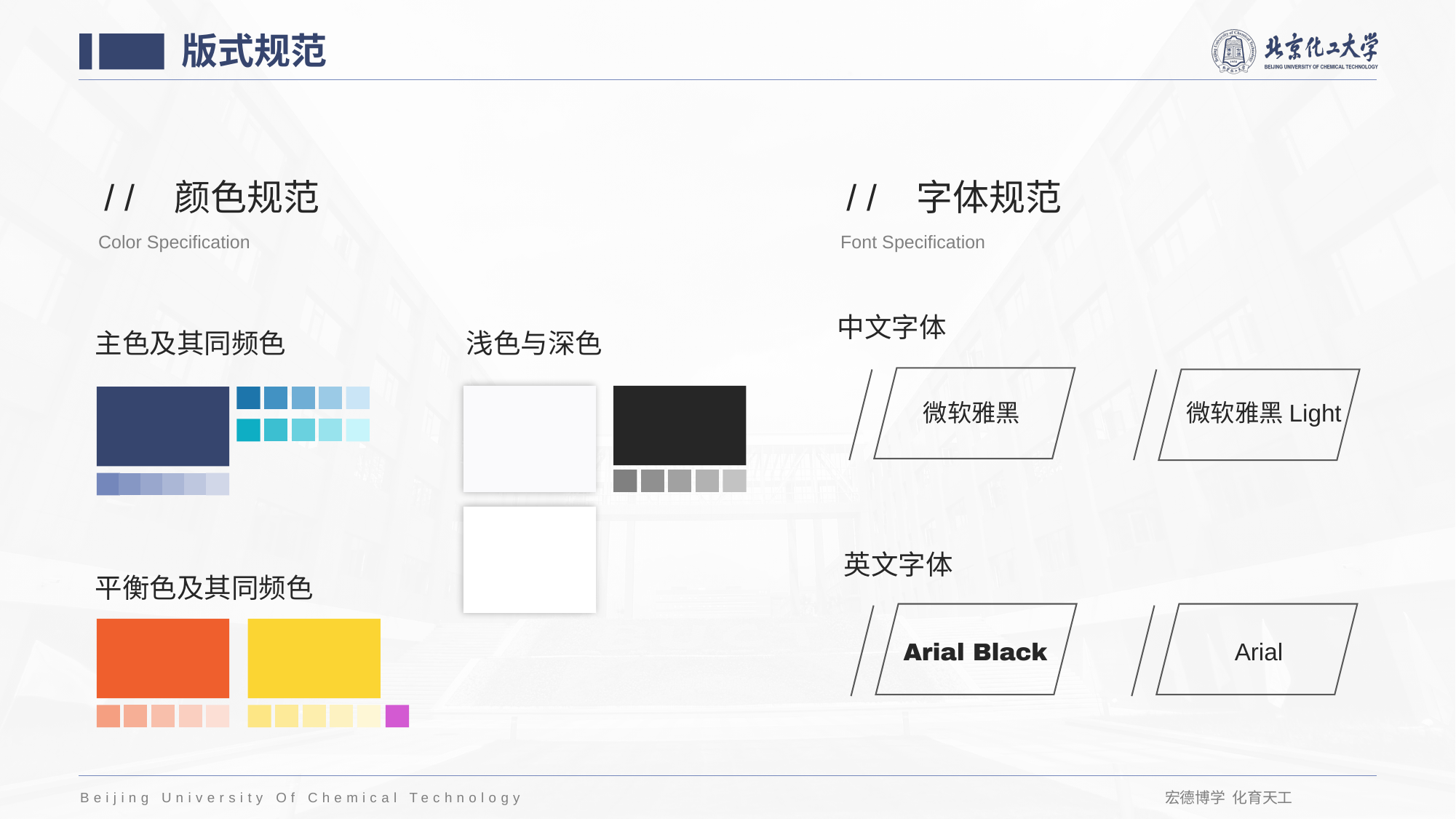

版式规范

/ /   字体规范
Font Specification
/ /   颜色规范
Color Specification
中文字体
主色及其同频色
浅色与深色

微软雅黑
微软雅黑Light

英文字体
平衡色及其同频色

Arial Black
Arial